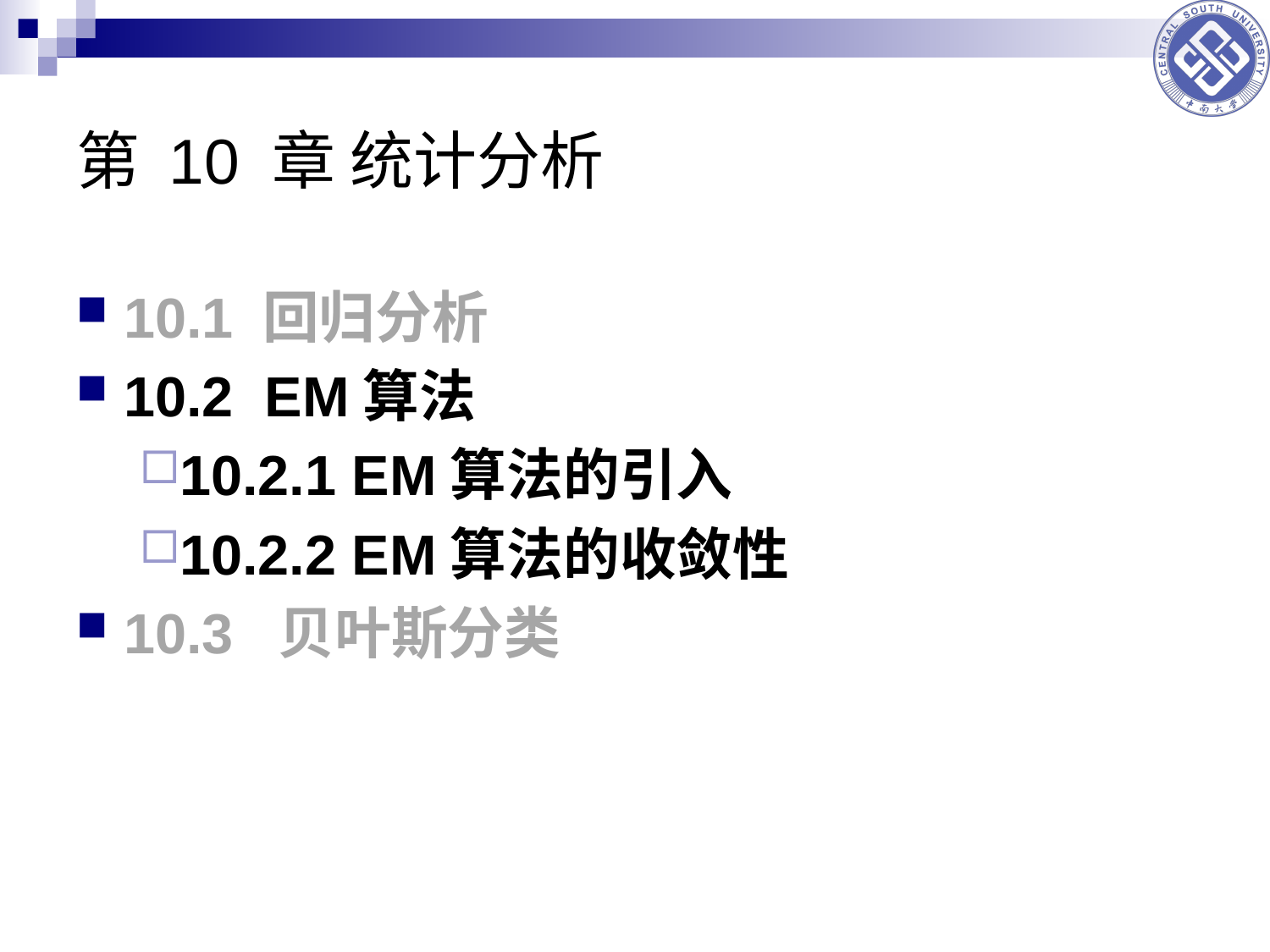

# 第 10 章 统计分析
10.1 回归分析
10.2  EM算法
10.2.1 EM算法的引入
10.2.2 EM算法的收敛性
10.3  贝叶斯分类